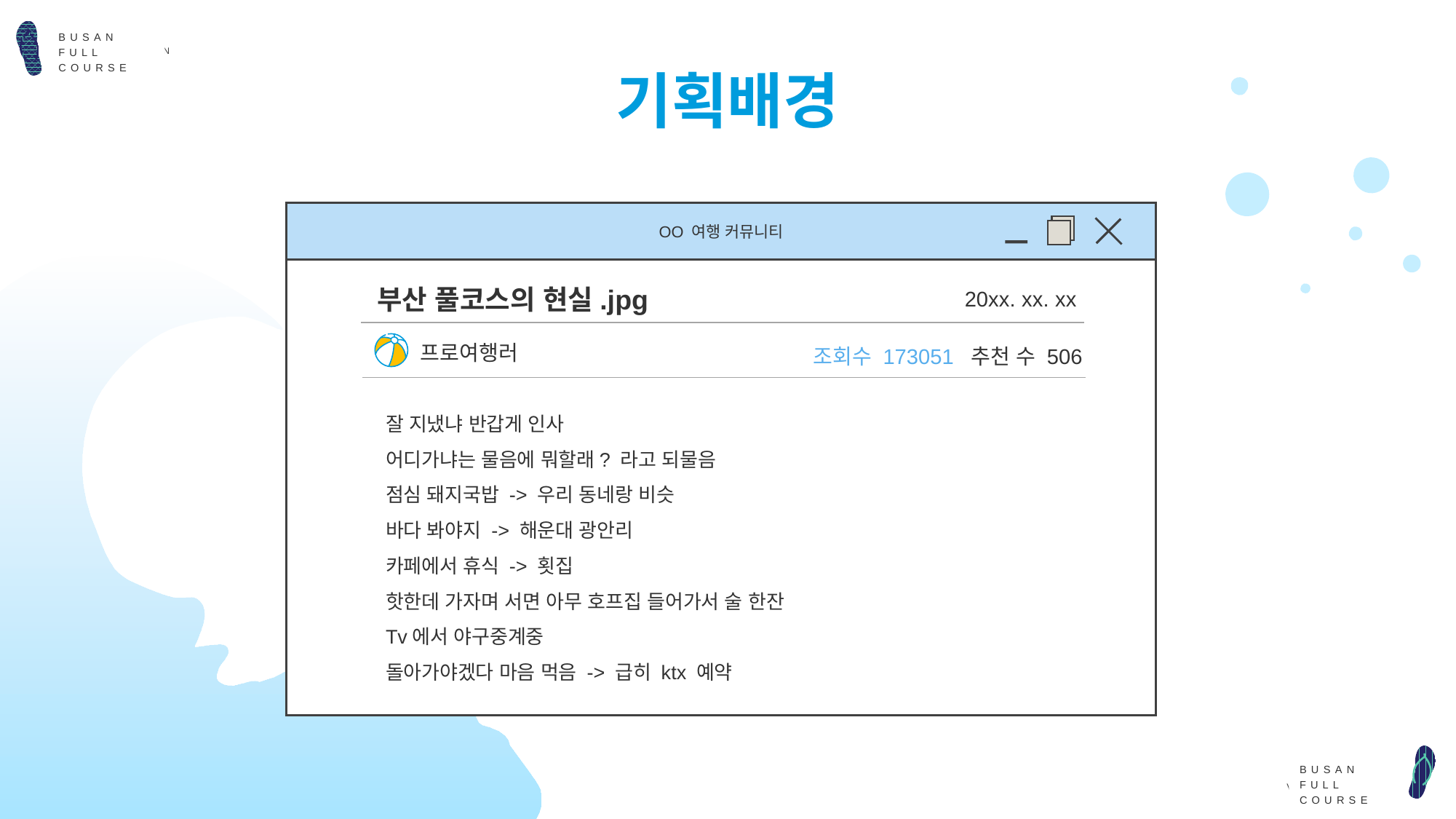

BUSAN
FULL COURSE
# 기획배경

OO 여행 커뮤니티

부산 풀코스의 현실.jpg
20xx. xx. xx

프로여행러
조회수 173051  추천 수 506
잘 지냈냐 반갑게 인사
어디가냐는 물음에 뭐할래? 라고 되물음
점심 돼지국밥 -> 우리 동네랑 비슷
바다 봐야지 -> 해운대 광안리
카페에서 휴식 -> 횟집
핫한데 가자며 서면 아무 호프집 들어가서 술 한잔
Tv에서 야구중계중
돌아가야겠다 마음 먹음 -> 급히 ktx 예약
YYYY
YYYY
YYYY
YYYY
BUSAN
FULL COURSE